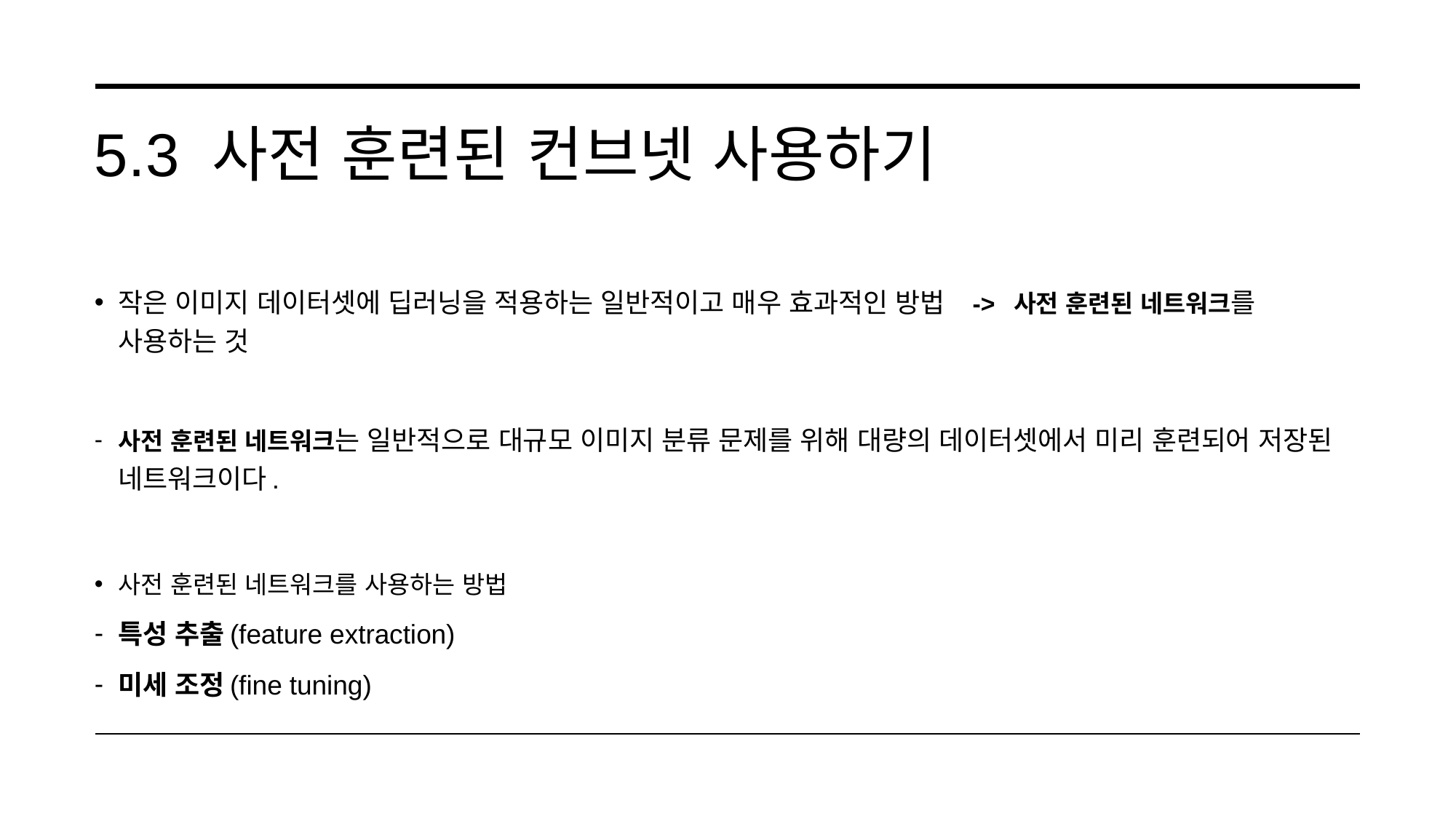

# 5.3 사전 훈련된 컨브넷 사용하기
작은 이미지 데이터셋에 딥러닝을 적용하는 일반적이고 매우 효과적인 방법   ->  사전 훈련된 네트워크를 사용하는 것

사전 훈련된 네트워크는 일반적으로 대규모 이미지 분류 문제를 위해 대량의 데이터셋에서 미리 훈련되어 저장된 네트워크이다.

사전 훈련된 네트워크를 사용하는 방법
특성 추출(feature extraction)
미세 조정(fine tuning)